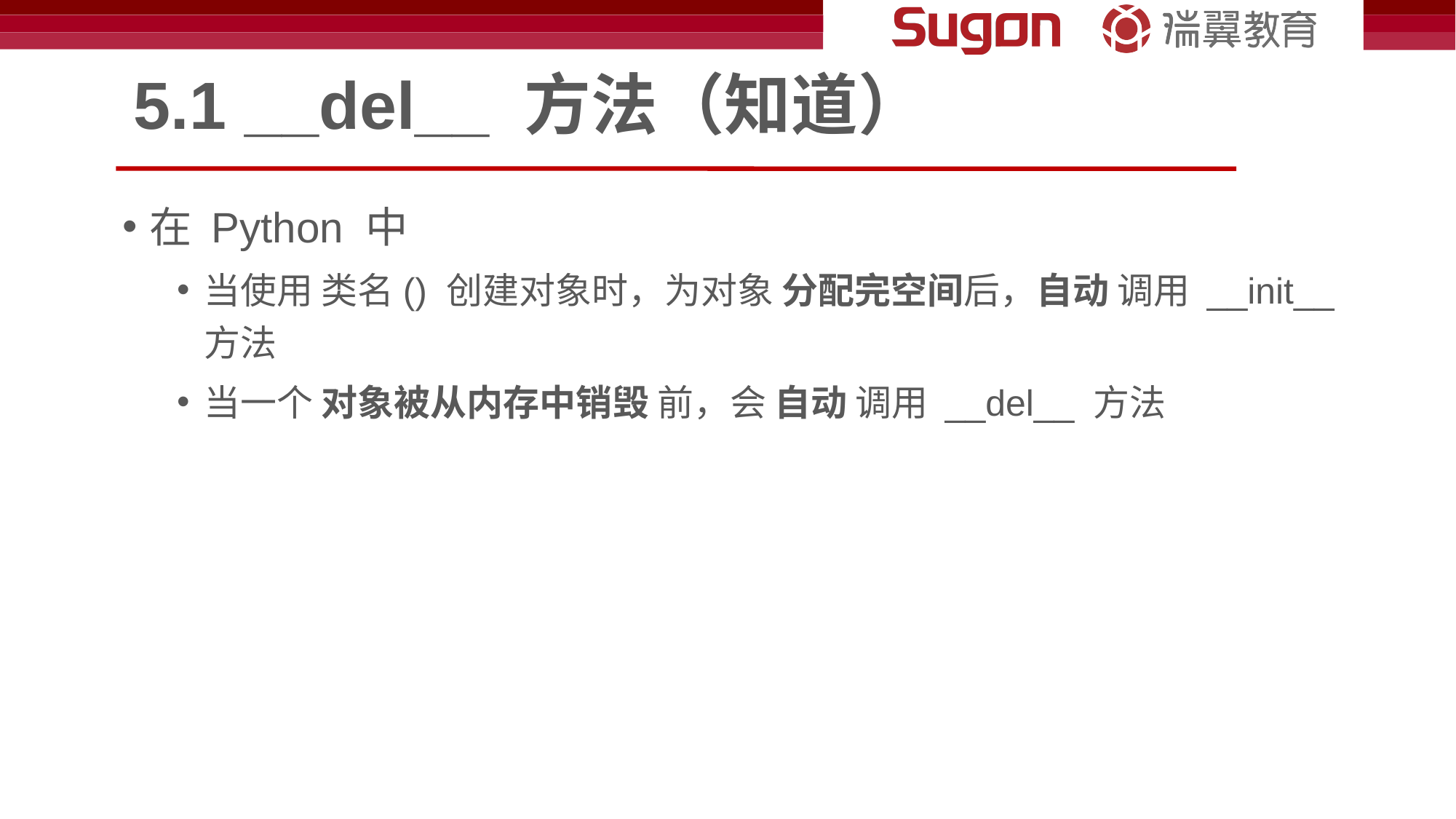

# 5.1 __del__ 方法（知道）
在 Python 中
当使用 类名() 创建对象时，为对象 分配完空间后，自动 调用 __init__ 方法
当一个 对象被从内存中销毁 前，会 自动 调用 __del__ 方法